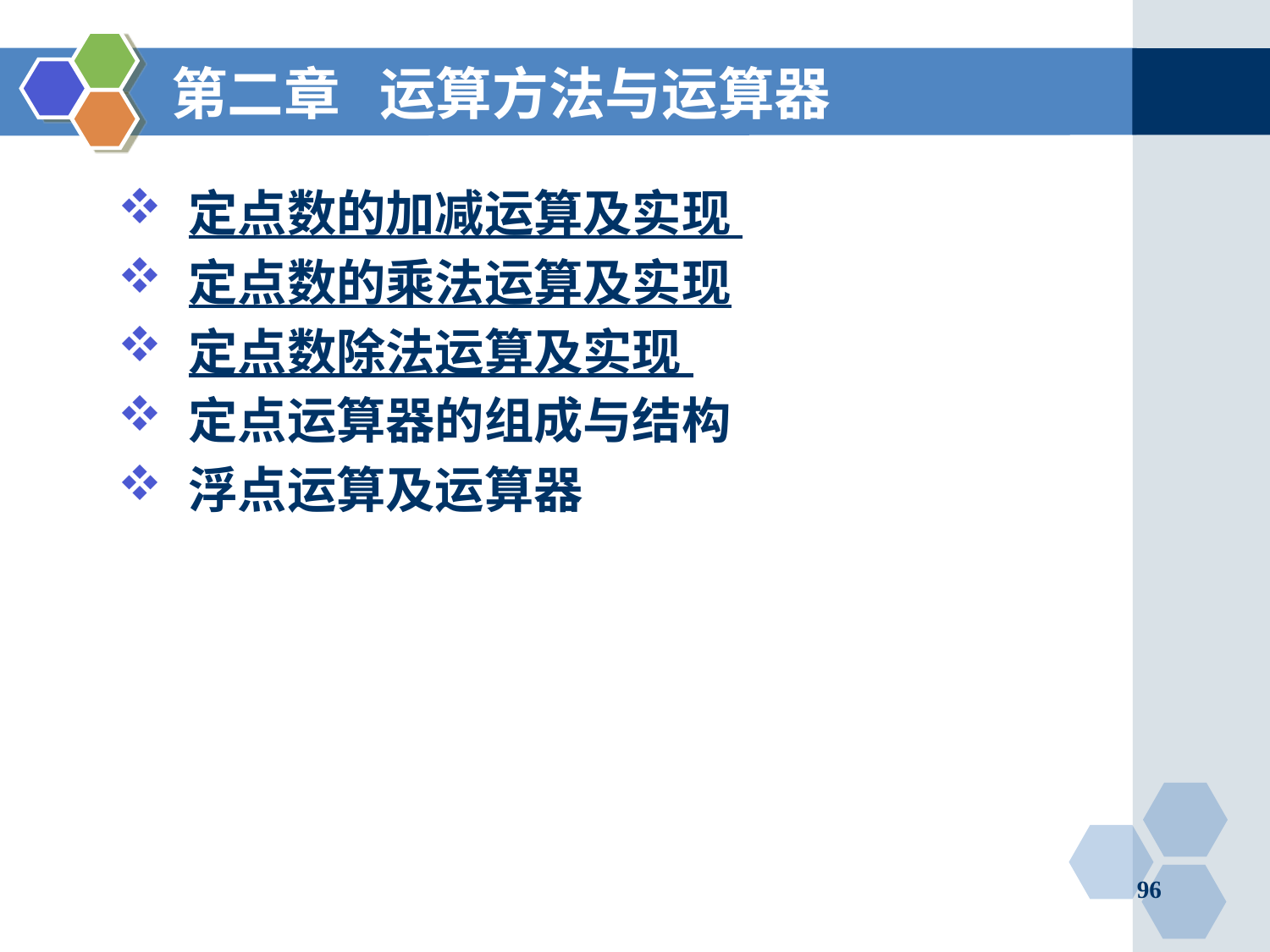

# 第二章   运算方法与运算器
 定点数的加减运算及实现
 定点数的乘法运算及实现
 定点数除法运算及实现
 定点运算器的组成与结构
 浮点运算及运算器
96